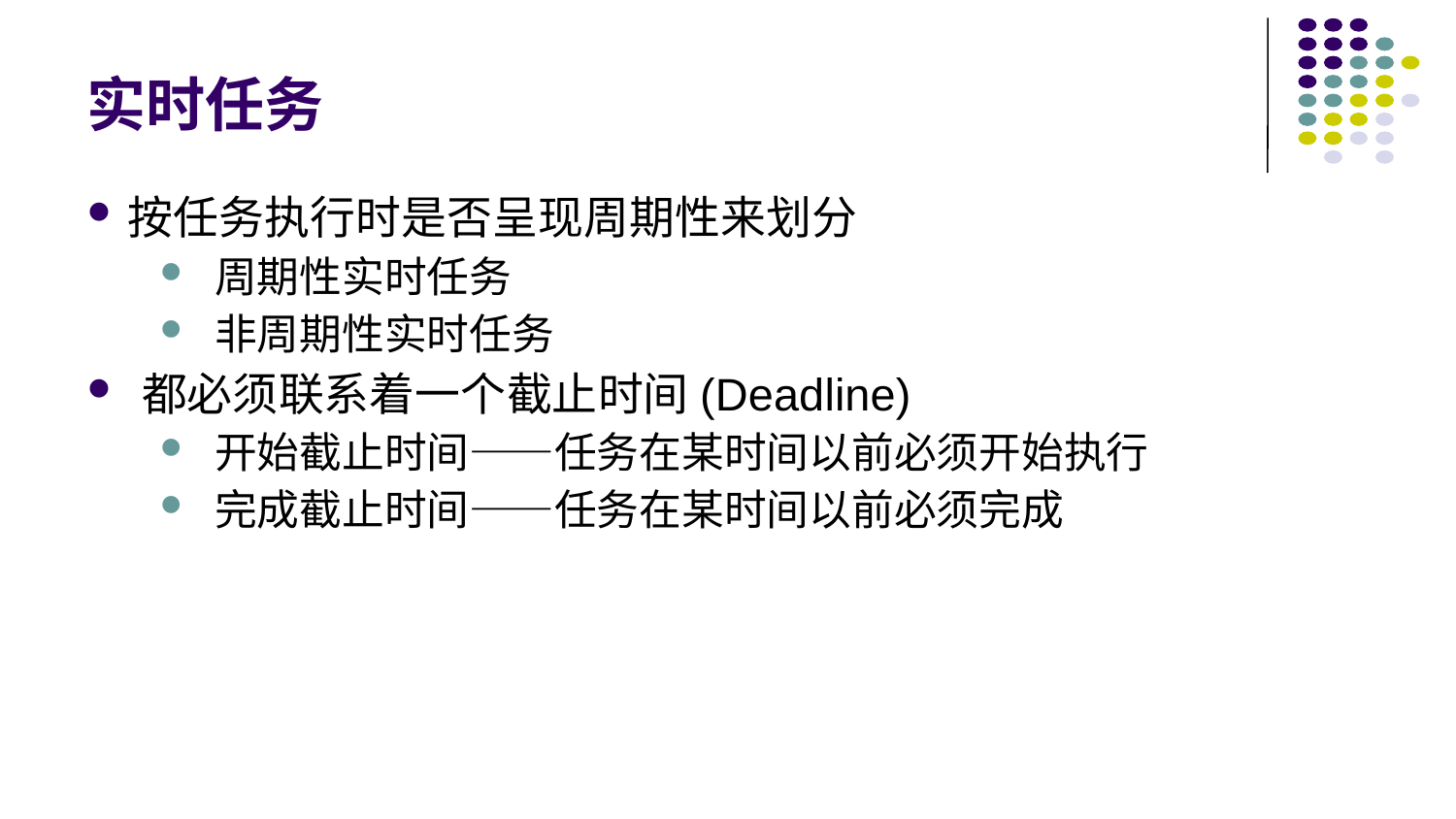

# 实时任务
按任务执行时是否呈现周期性来划分
周期性实时任务
非周期性实时任务
都必须联系着一个截止时间(Deadline)
开始截止时间——任务在某时间以前必须开始执行
完成截止时间——任务在某时间以前必须完成
34